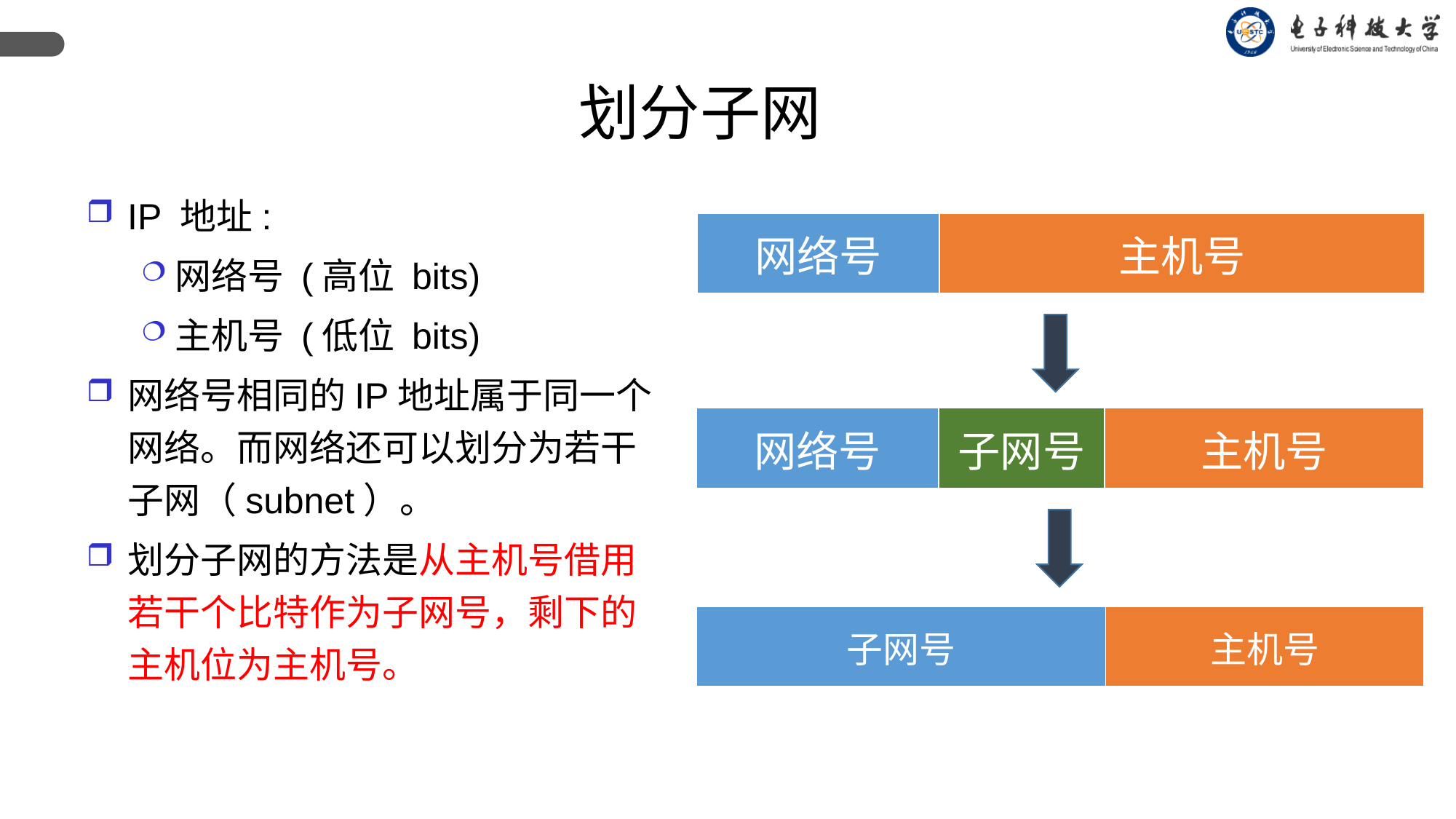

划分子网
IP 地址:
网络号 (高位 bits)
主机号 (低位 bits)
网络号相同的IP地址属于同一个网络。而网络还可以划分为若干子网（subnet）。
划分子网的方法是从主机号借用若干个比特作为子网号，剩下的主机位为主机号。

| 网络号 | 主机号 |
| --- | --- |

| 网络号 | 子网号 | 主机号 |
| --- | --- | --- |

| 子网号 | 主机号 |
| --- | --- |